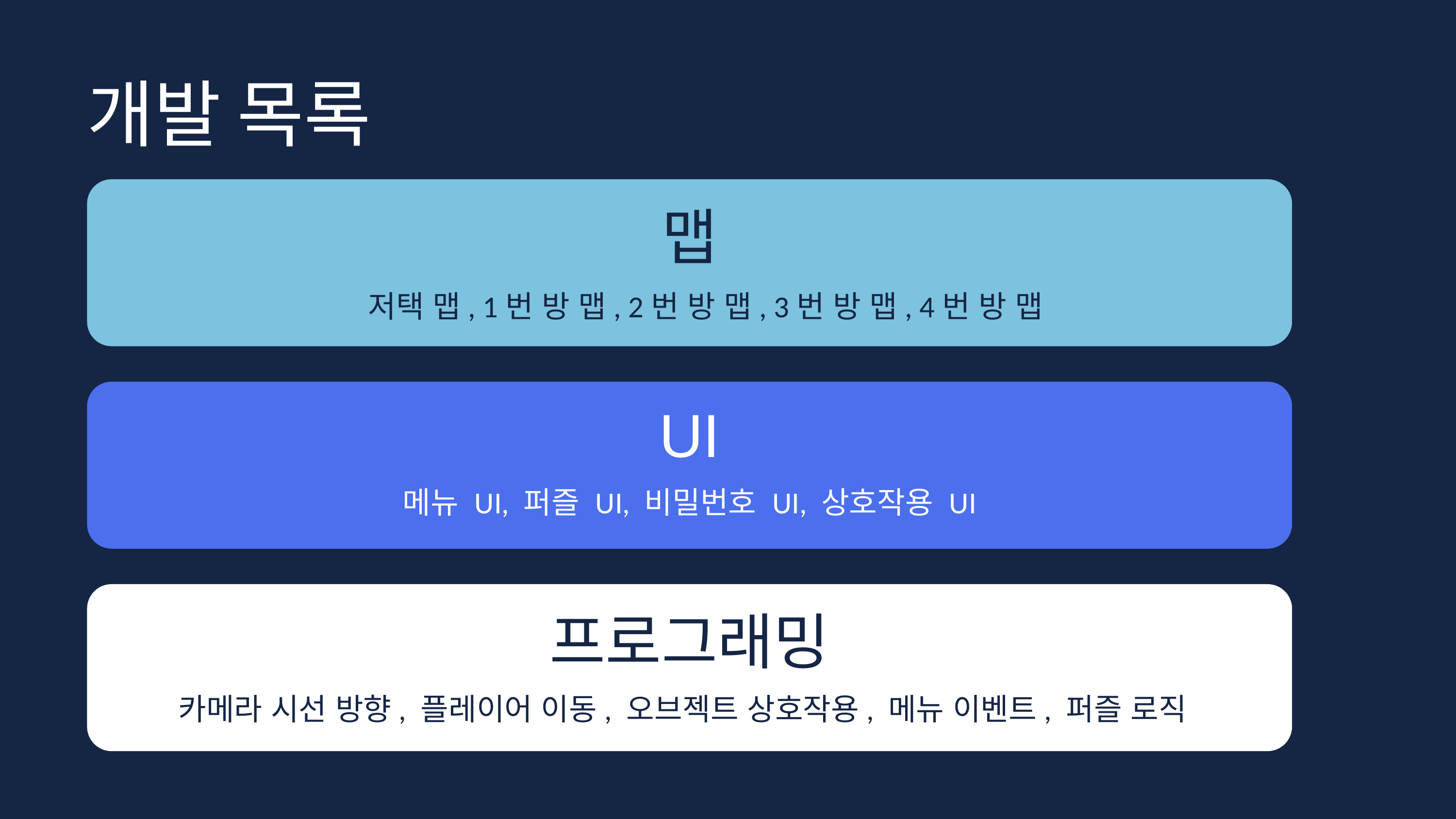

개발 목록

맵
저택 맵, 1번 방 맵, 2번 방 맵, 3번 방 맵, 4번 방 맵

UI
메뉴 UI, 퍼즐 UI, 비밀번호 UI, 상호작용 UI

프로그래밍
카메라 시선 방향, 플레이어 이동, 오브젝트 상호작용, 메뉴 이벤트, 퍼즐 로직